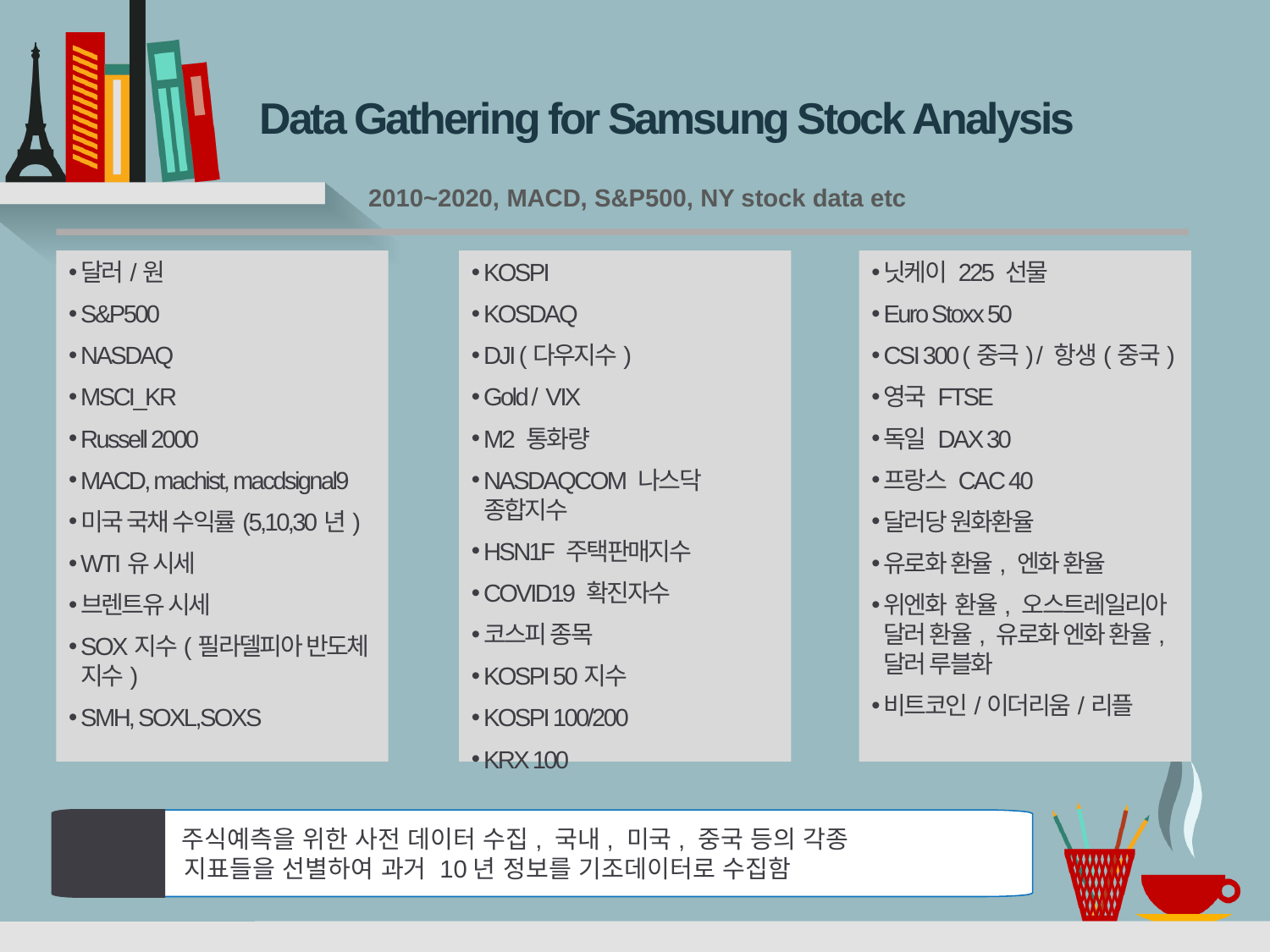

# Data Gathering for Samsung Stock Analysis
2010~2020, MACD, S&P500, NY stock data etc

달러/원
S&P500
NASDAQ
MSCI_KR
Russell 2000
MACD, machist, macdsignal9
미국 국채 수익률(5,10,30년)
WTI유 시세
브렌트유 시세
SOX지수(필라델피아 반도체 지수)
SMH, SOXL,SOXS
KOSPI
KOSDAQ
DJI (다우지수)
Gold /  VIX
M2 통화량
NASDAQCOM 나스닥 종합지수
HSN1F 주택판매지수
COVID19 확진자수
코스피 종목
KOSPI 50지수
KOSPI 100/200
KRX 100

닛케이 225 선물
Euro Stoxx 50
CSI 300 (중극) / 항생(중국)
영국 FTSE
독일 DAX 30
프랑스 CAC 40
달러당 원화환율
유로화 환율, 엔화 환율
위엔화  환율, 오스트레일리아 달러 환율, 유로화 엔화 환율, 달러 루블화
비트코인/이더리움/리플
  주식예측을 위한 사전 데이터 수집, 국내, 미국, 중국 등의 각종
  지표들을 선별하여 과거 10년 정보를 기조데이터로 수집함
데이터
수집